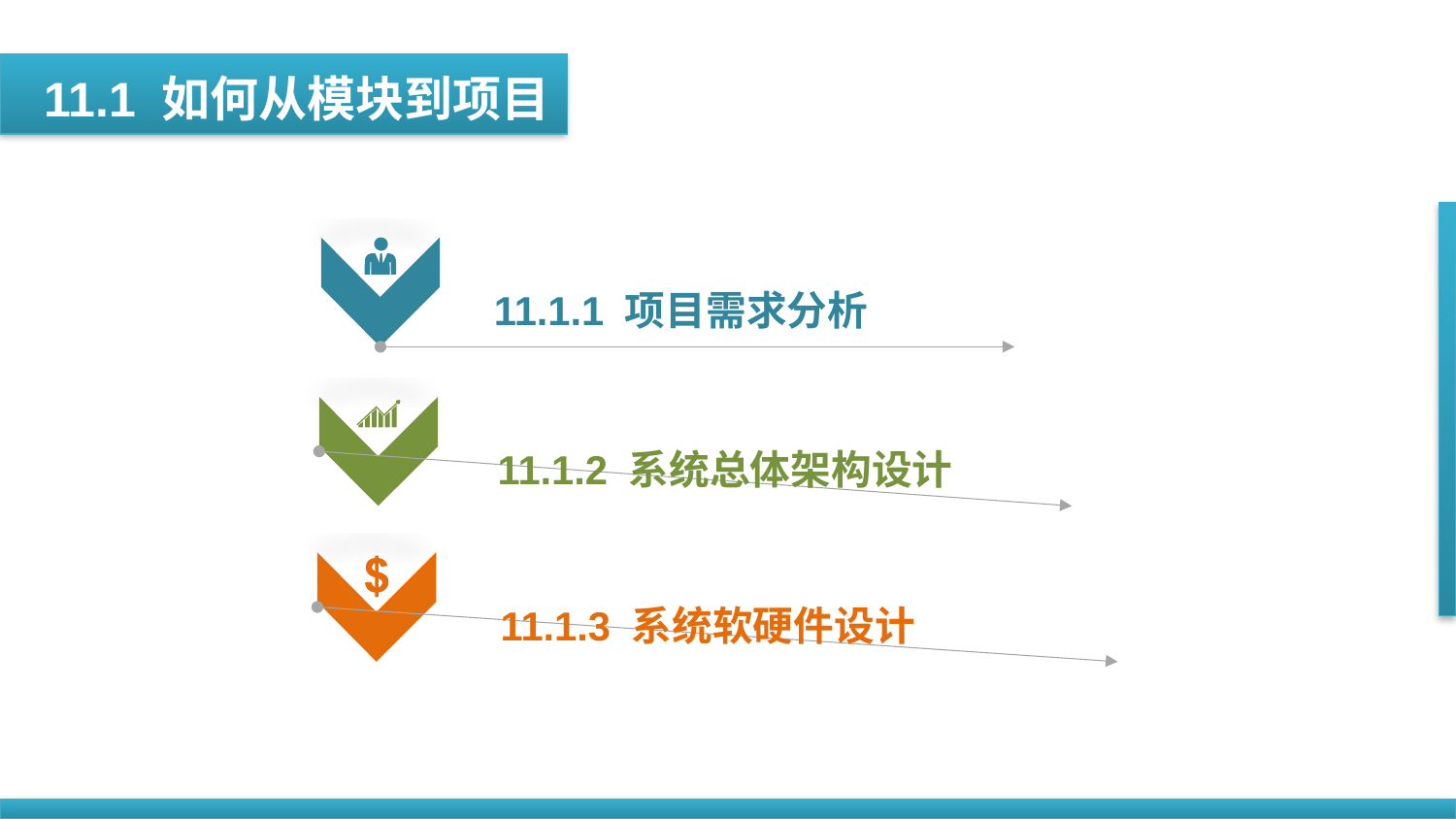

11.1 如何从模块到项目

### Chart

| Category |
|---|

11.1.1 项目需求分析

11.1.2 系统总体架构设计

11.1.3 系统软硬件设计